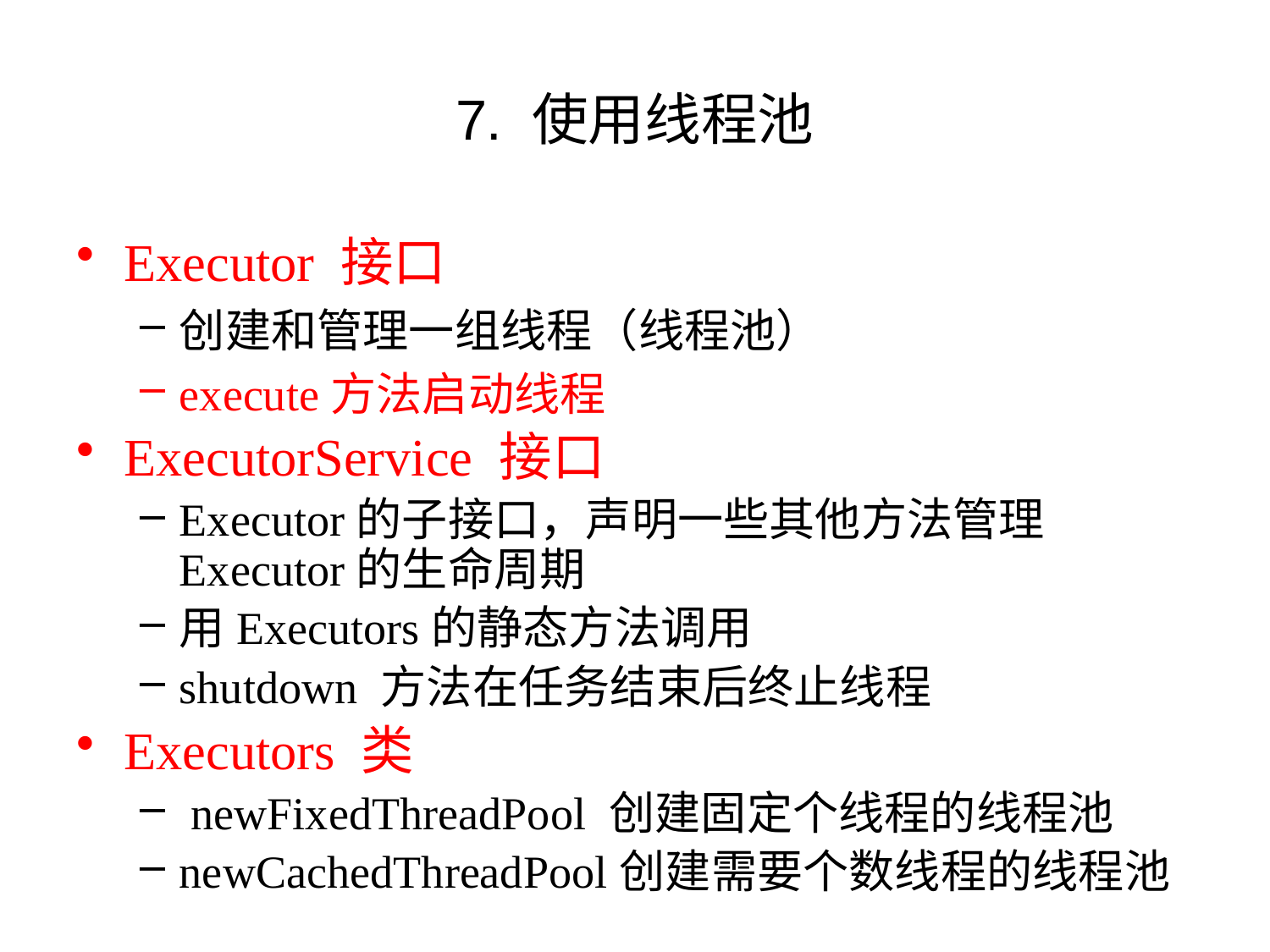

# 7. 使用线程池
Executor 接口
创建和管理一组线程（线程池）
execute方法启动线程
ExecutorService 接口
Executor的子接口，声明一些其他方法管理Executor的生命周期
用Executors的静态方法调用
shutdown 方法在任务结束后终止线程
Executors 类
 newFixedThreadPool 创建固定个线程的线程池
newCachedThreadPool创建需要个数线程的线程池